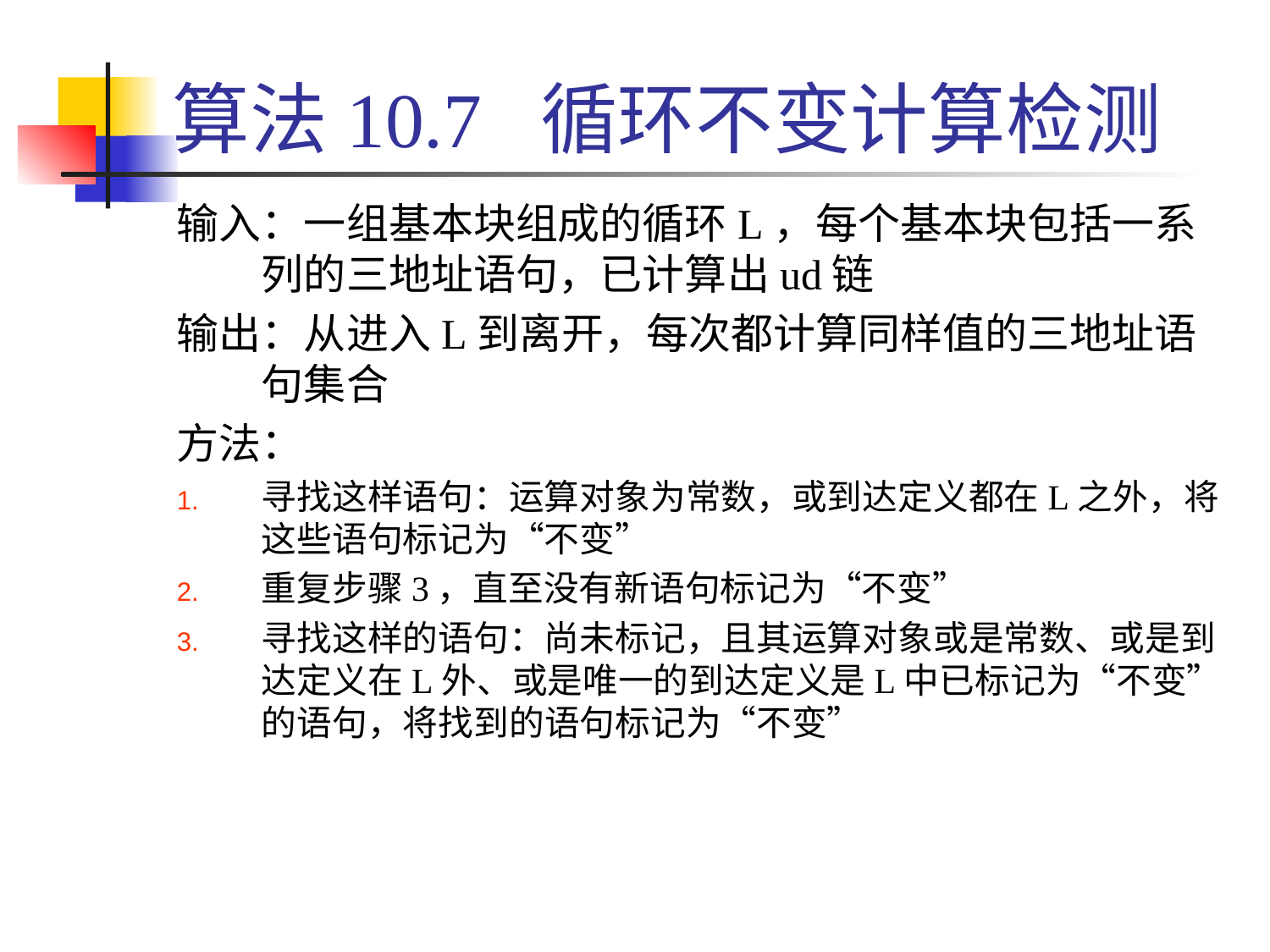

# 算法10.7  循环不变计算检测
输入：一组基本块组成的循环L，每个基本块包括一系列的三地址语句，已计算出ud链
输出：从进入L到离开，每次都计算同样值的三地址语句集合
方法：
寻找这样语句：运算对象为常数，或到达定义都在L之外，将这些语句标记为“不变”
重复步骤3，直至没有新语句标记为“不变”
寻找这样的语句：尚未标记，且其运算对象或是常数、或是到达定义在L外、或是唯一的到达定义是L中已标记为“不变”的语句，将找到的语句标记为“不变”